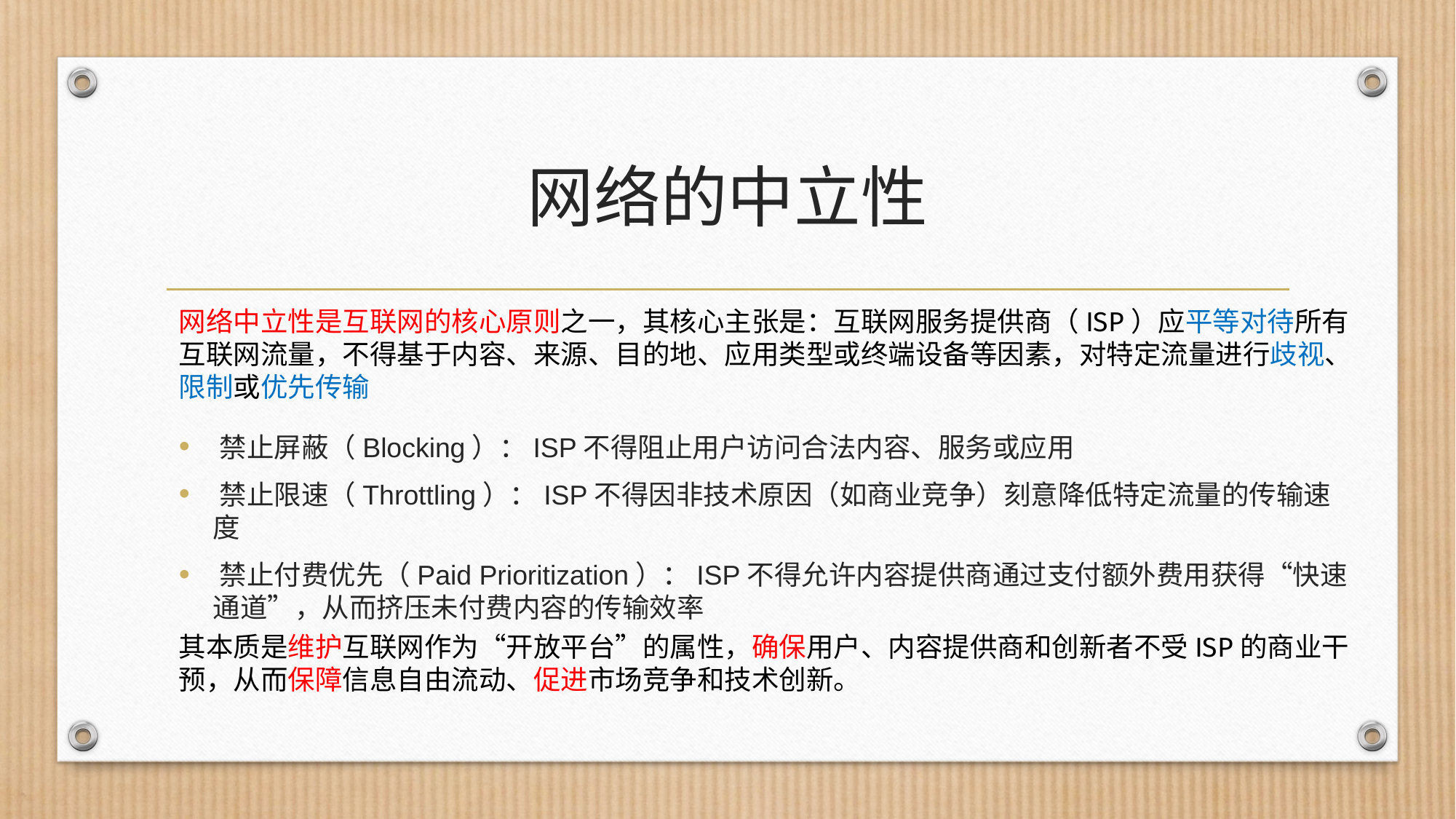

# 网络的中立性
网络中立性是互联网的核心原则之一，其核心主张是：​互联网服务提供商（ISP）应平等对待所有互联网流量，不得基于内容、来源、目的地、应用类型或终端设备等因素，对特定流量进行歧视、限制或优先传输
​禁止屏蔽（Blocking）​​：ISP不得阻止用户访问合法内容、服务或应用
​禁止限速（Throttling）​​：ISP不得因非技术原因（如商业竞争）刻意降低特定流量的传输速度
​禁止付费优先（Paid Prioritization）​​：ISP不得允许内容提供商通过支付额外费用获得“快速通道”，从而挤压未付费内容的传输效率
其本质是维护互联网作为“开放平台”的属性，确保用户、内容提供商和创新者不受ISP的商业干预，从而保障信息自由流动、促进市场竞争和技术创新。